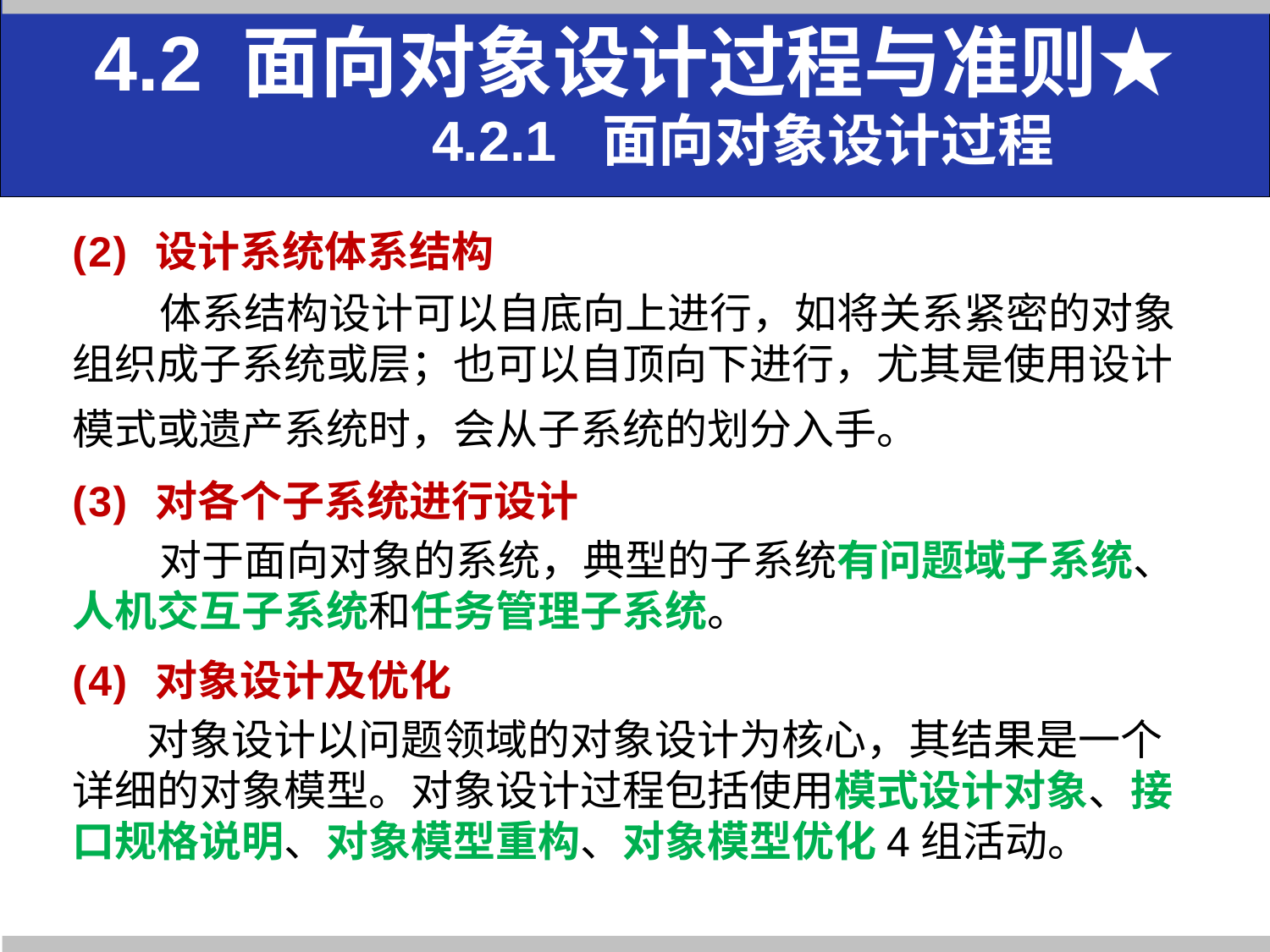

4.2 面向对象设计过程与准则★
          4.2.1  面向对象设计过程
 设计系统体系结构
体系结构设计可以自底向上进行，如将关系紧密的对象组织成子系统或层；也可以自顶向下进行，尤其是使用设计模式或遗产系统时，会从子系统的划分入手。
 对各个子系统进行设计
对于面向对象的系统，典型的子系统有问题域子系统、人机交互子系统和任务管理子系统。
 对象设计及优化
对象设计以问题领域的对象设计为核心，其结果是一个详细的对象模型。对象设计过程包括使用模式设计对象、接口规格说明、对象模型重构、对象模型优化4组活动。

522